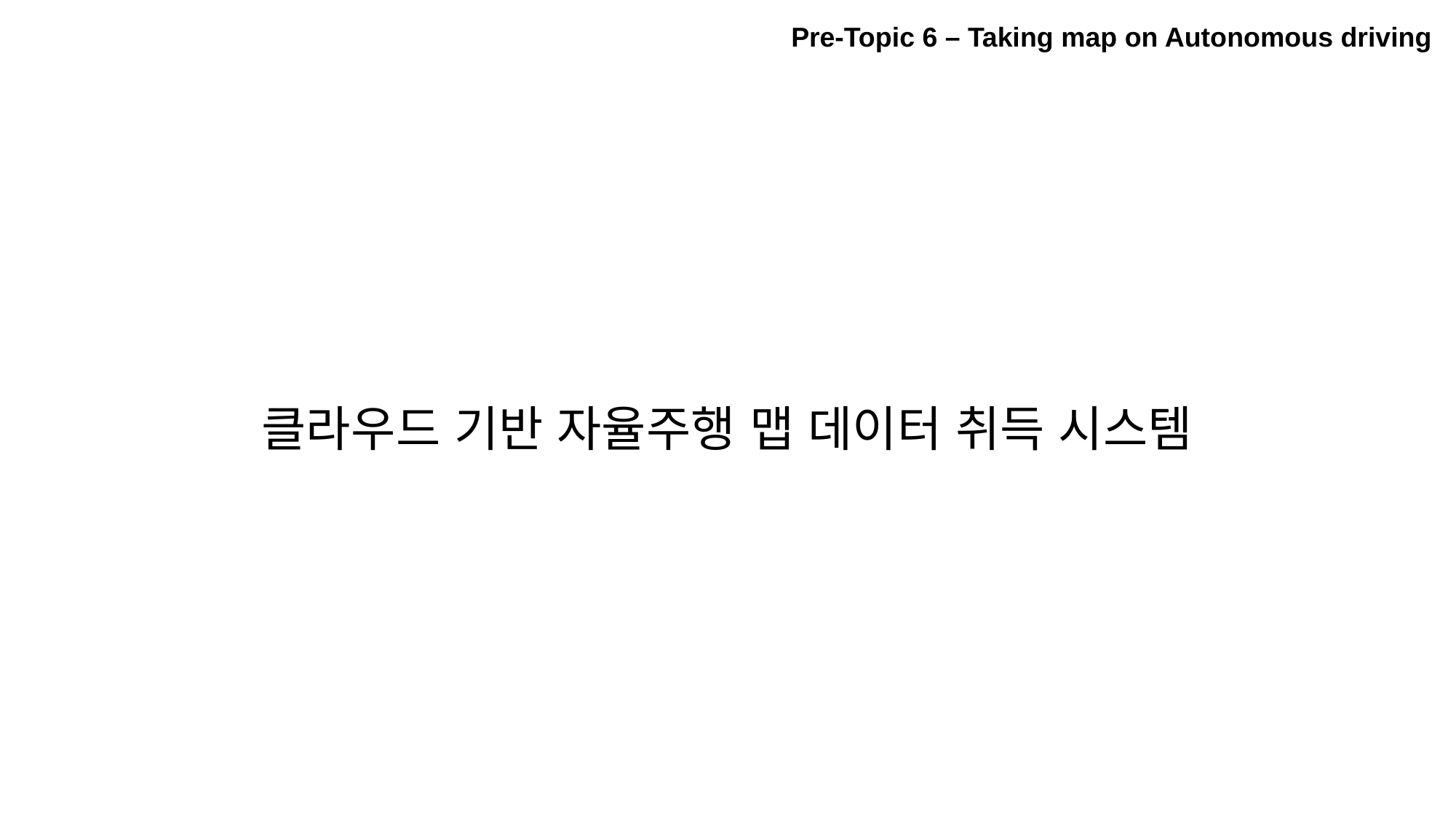

Pre-Topic 6 – Taking map on Autonomous driving
# 클라우드 기반 자율주행 맵 데이터 취득 시스템